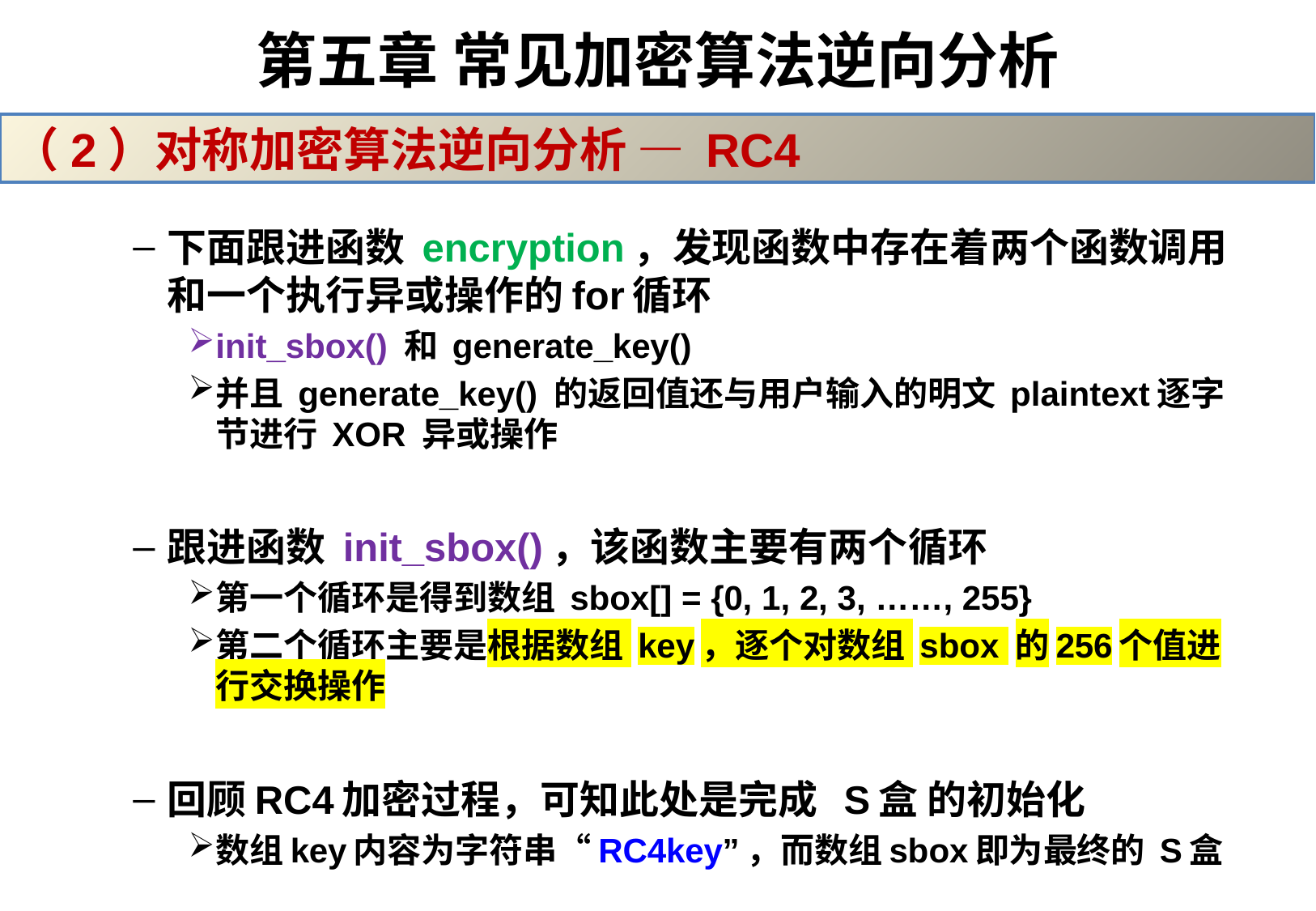

# 第五章 常见加密算法逆向分析
（2）对称加密算法逆向分析 — RC4
下面跟进函数 encryption，发现函数中存在着两个函数调用和一个执行异或操作的for循环
init_sbox() 和 generate_key()
并且 generate_key() 的返回值还与用户输入的明文 plaintext逐字节进行 XOR 异或操作

跟进函数 init_sbox()，该函数主要有两个循环
第一个循环是得到数组 sbox[] = {0, 1, 2, 3, ……, 255}
第二个循环主要是根据数组 key，逐个对数组 sbox 的256个值进行交换操作

回顾RC4加密过程，可知此处是完成  S盒 的初始化
数组key内容为字符串“RC4key”，而数组sbox即为最终的 S盒